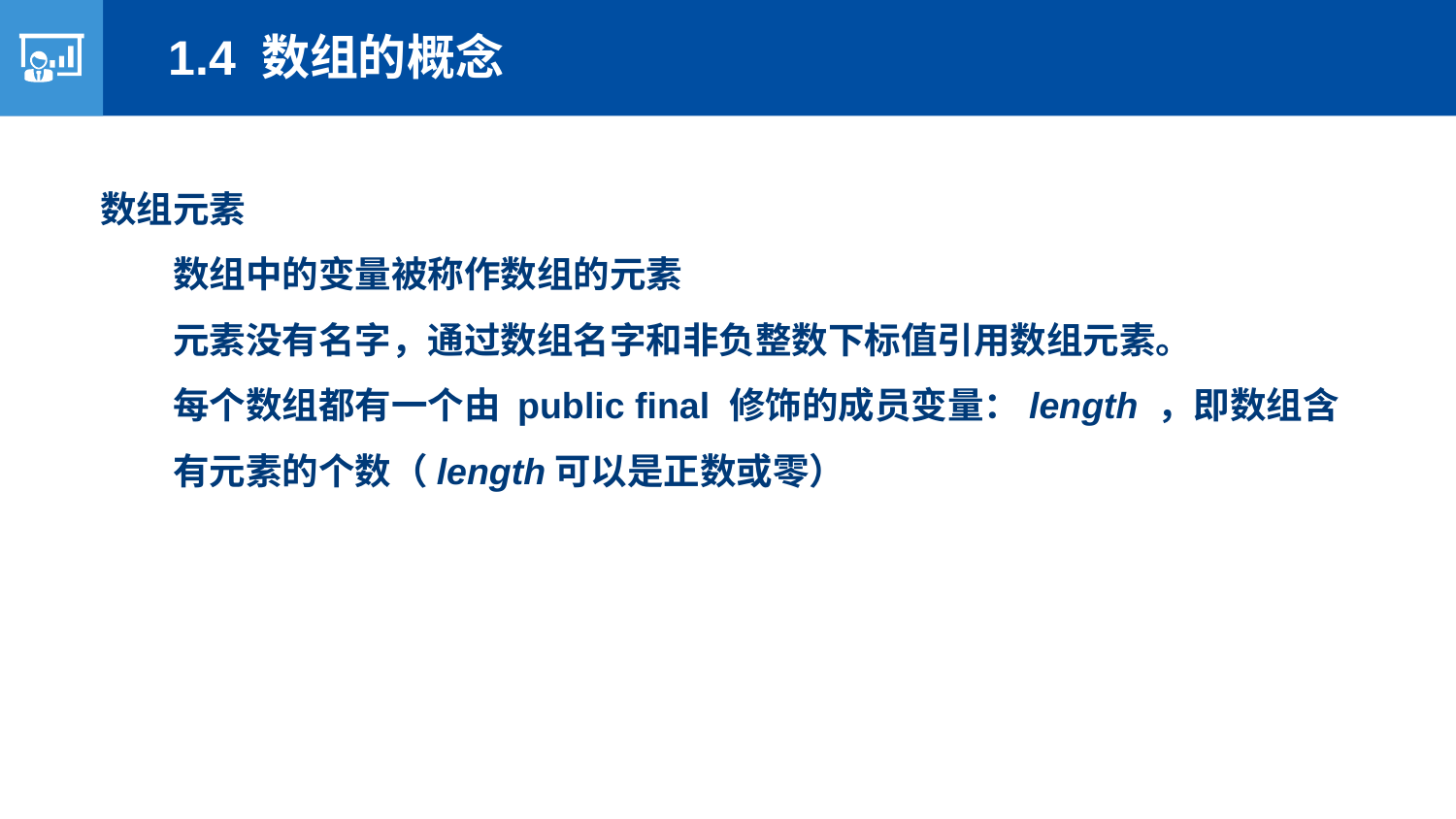

1.4 数组的概念
数组元素
数组中的变量被称作数组的元素
元素没有名字，通过数组名字和非负整数下标值引用数组元素。
每个数组都有一个由 public final 修饰的成员变量：length ，即数组含有元素的个数（length可以是正数或零）